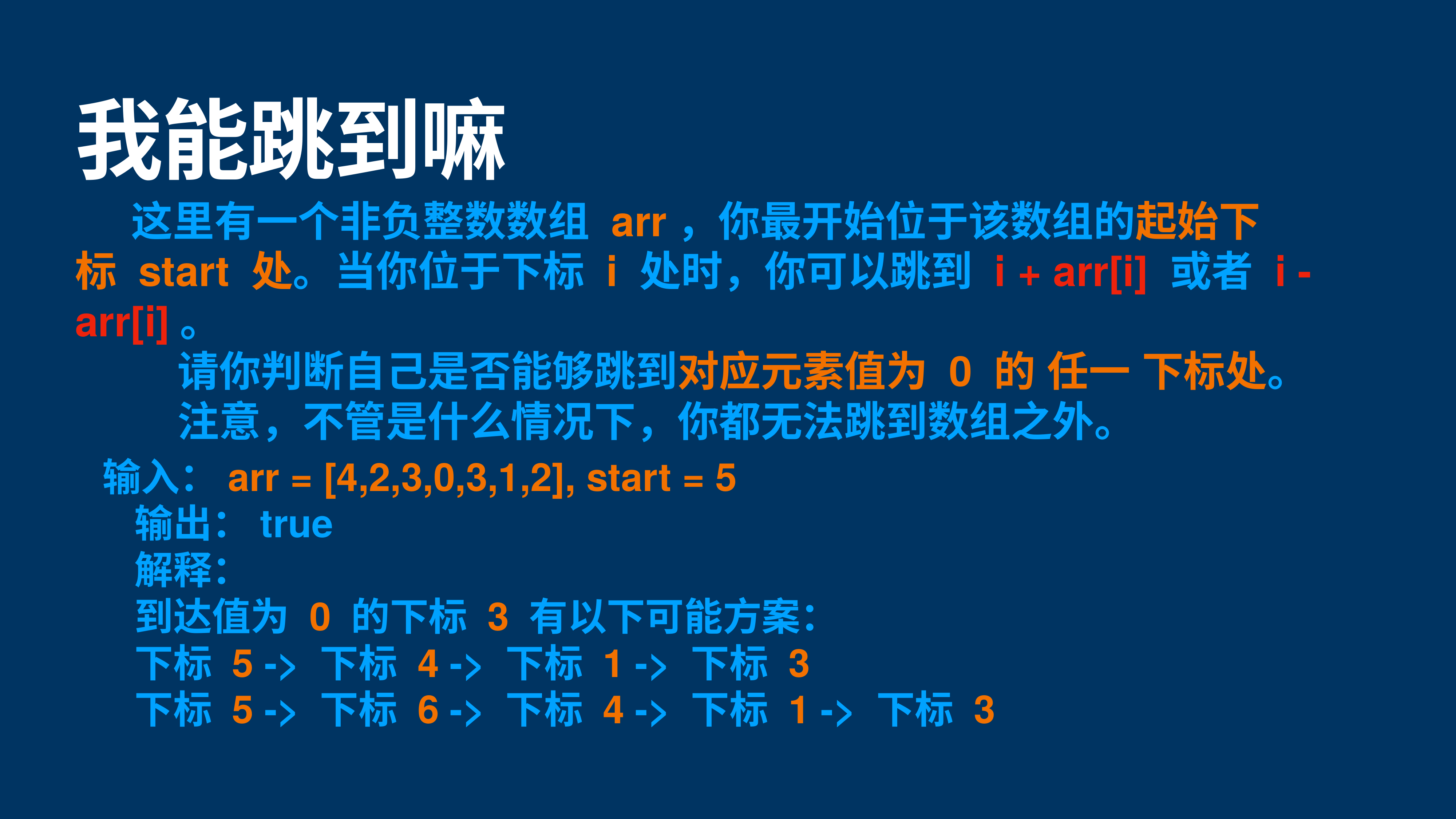

# 我能跳到嘛
    这里有一个非负整数数组 arr，你最开始位于该数组的起始下标 start 处。当你位于下标 i 处时，你可以跳到 i + arr[i] 或者 i - arr[i]。
        请你判断自己是否能够跳到对应元素值为 0 的 任一 下标处。
        注意，不管是什么情况下，你都无法跳到数组之外。

     输入：arr = [4,2,3,0,3,1,2], start = 5
        输出：true
        解释：
        到达值为 0 的下标 3 有以下可能方案：
        下标 5 -> 下标 4 -> 下标 1 -> 下标 3
        下标 5 -> 下标 6 -> 下标 4 -> 下标 1 -> 下标 3